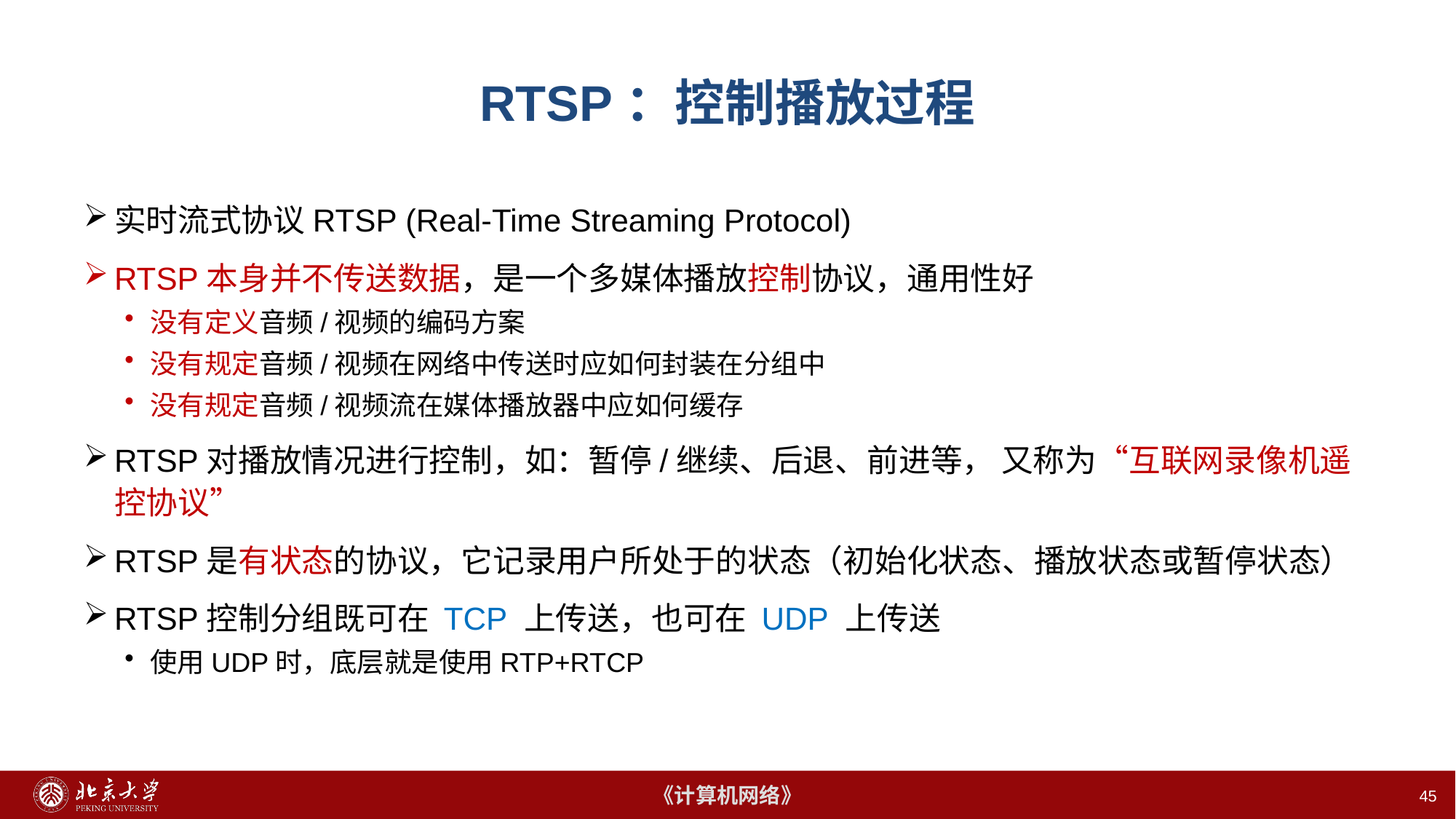

# RTSP：控制播放过程
实时流式协议RTSP (Real-Time Streaming Protocol)
RTSP本身并不传送数据，是一个多媒体播放控制协议，通用性好
没有定义音频/视频的编码方案
没有规定音频/视频在网络中传送时应如何封装在分组中
没有规定音频/视频流在媒体播放器中应如何缓存
RTSP对播放情况进行控制，如：暂停/继续、后退、前进等， 又称为“互联网录像机遥控协议”
RTSP是有状态的协议，它记录用户所处于的状态（初始化状态、播放状态或暂停状态）
RTSP控制分组既可在 TCP 上传送，也可在 UDP 上传送
使用UDP时，底层就是使用RTP+RTCP
45